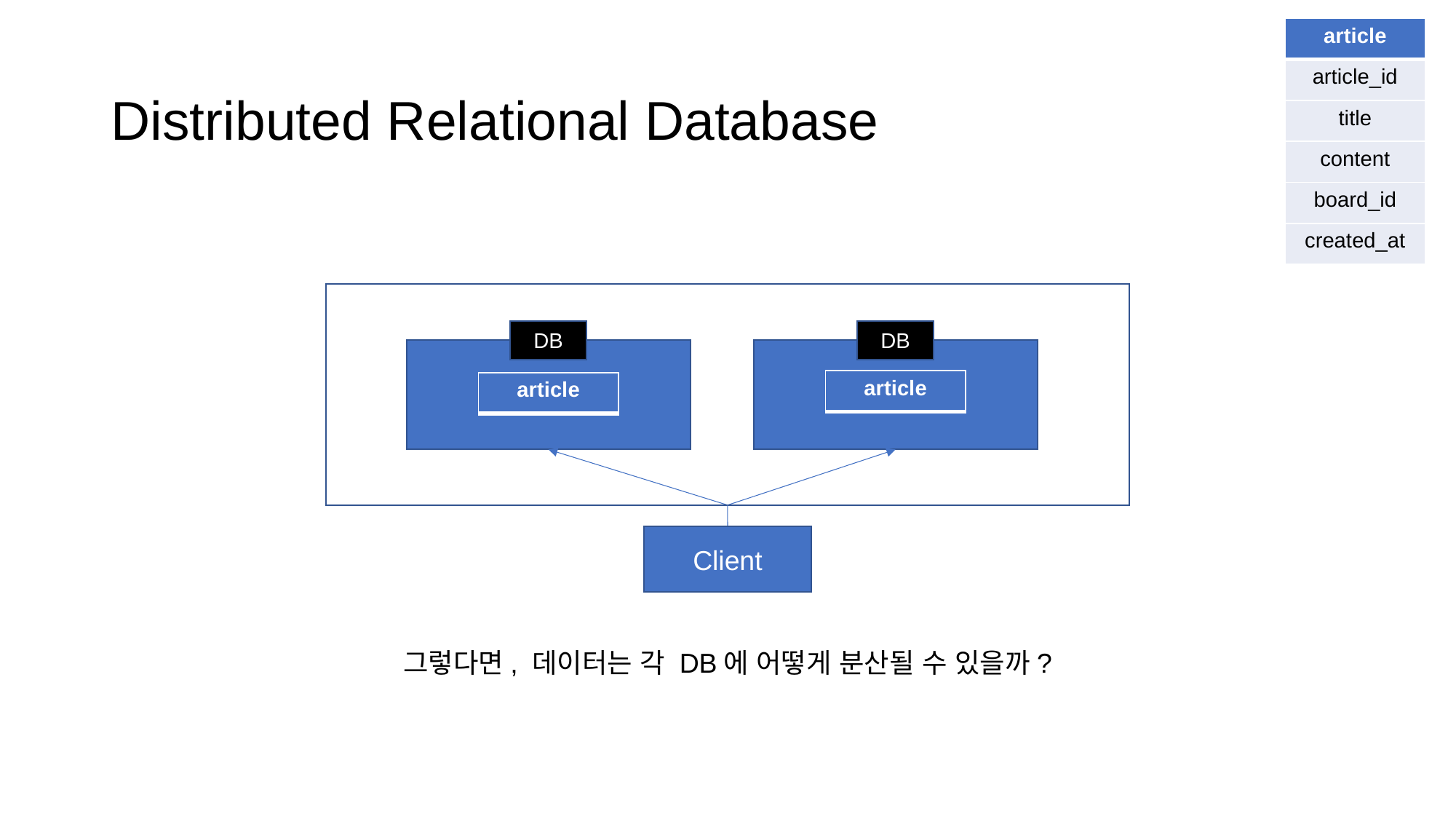

| article |
| --- |
| article\_id |
| title |
| content |
| board\_id |
| created\_at |
# Distributed Relational Database

DB
DB

| article |
| --- |
| article |
| --- |
Client
그렇다면, 데이터는 각 DB에 어떻게 분산될 수 있을까?